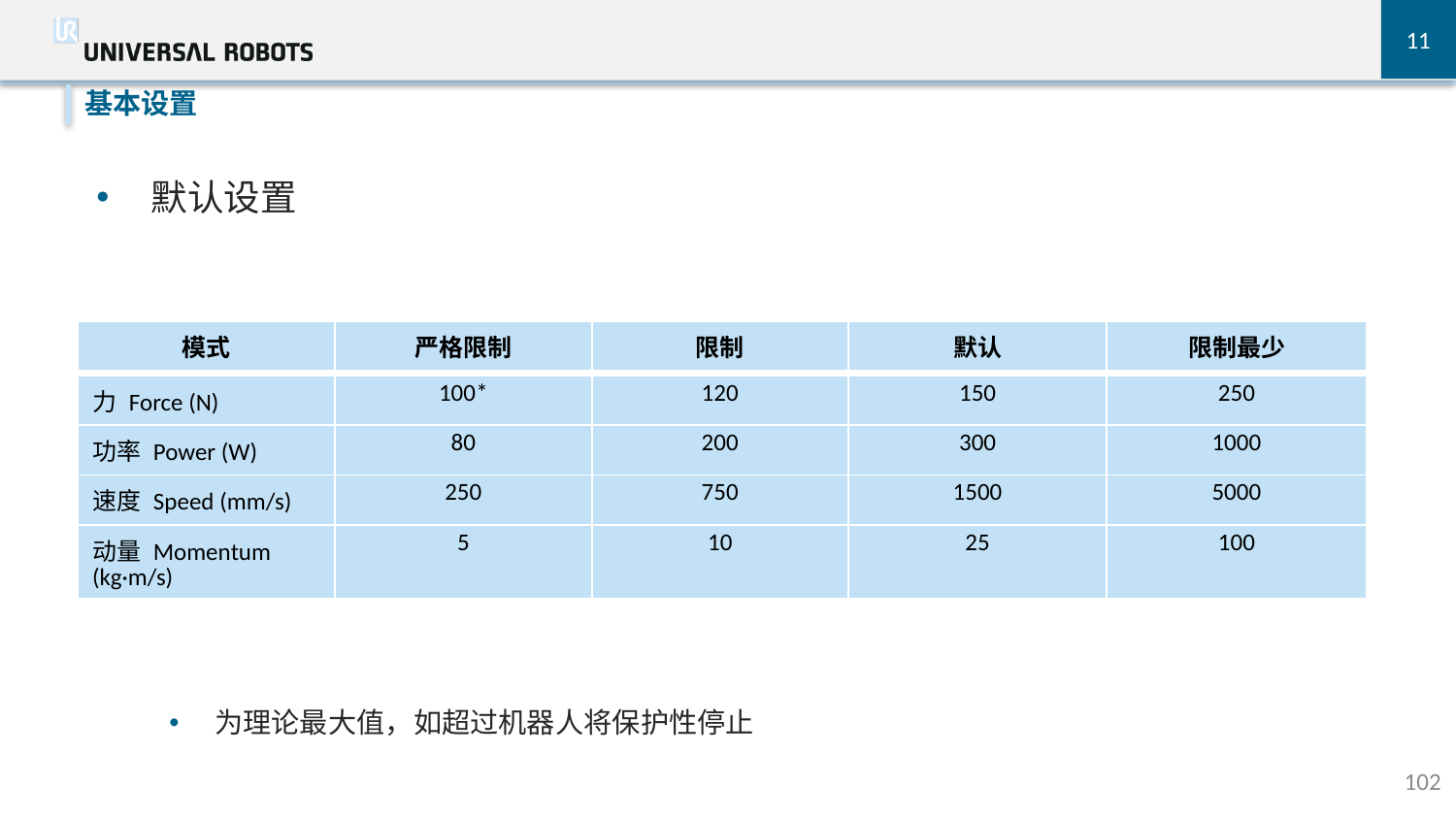

11
基本设置

默认设置

UR3 default Force(N) setting under Very restricted is 50

为理论最大值，如超过机器人将保护性停止

| 模式 | 严格限制 | 限制 | 默认 | 限制最少 |
| --- | --- | --- | --- | --- |
| 力 Force (N) | 100\* | 120 | 150 | 250 |
| --- | --- | --- | --- | --- |
| 功率 Power (W) | 80 | 200 | 300 | 1000 |
| 速度 Speed (mm/s) | 250 | 750 | 1500 | 5000 |
| 动量 Momentum (kg·m/s) | 5 | 10 | 25 | 100 |

102